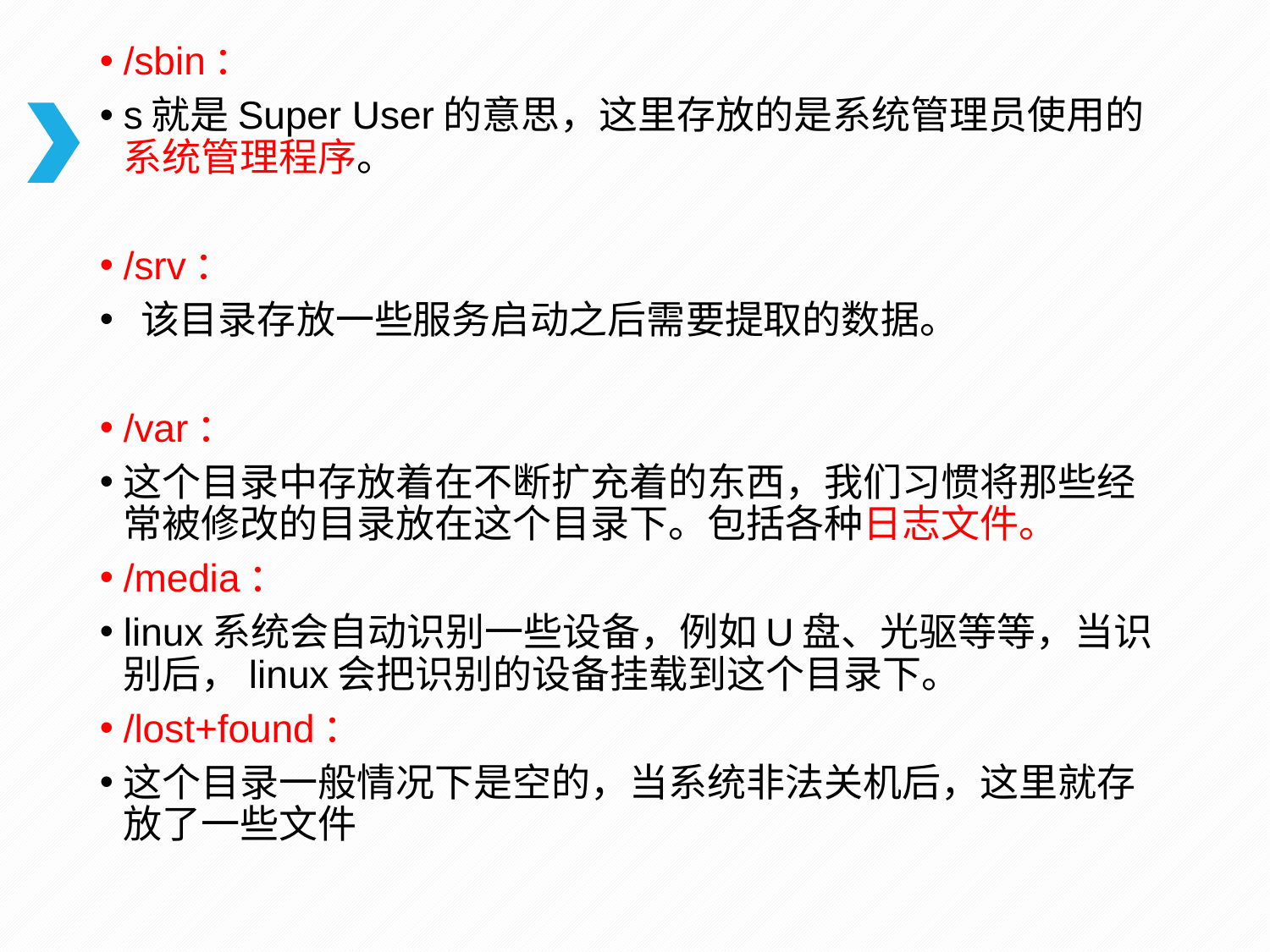

/sbin：
s就是Super User的意思，这里存放的是系统管理员使用的系统管理程序。

/srv：
 该目录存放一些服务启动之后需要提取的数据。

/var：
这个目录中存放着在不断扩充着的东西，我们习惯将那些经常被修改的目录放在这个目录下。包括各种日志文件。
/media：
linux系统会自动识别一些设备，例如U盘、光驱等等，当识别后，linux会把识别的设备挂载到这个目录下。
/lost+found：
这个目录一般情况下是空的，当系统非法关机后，这里就存放了一些文件